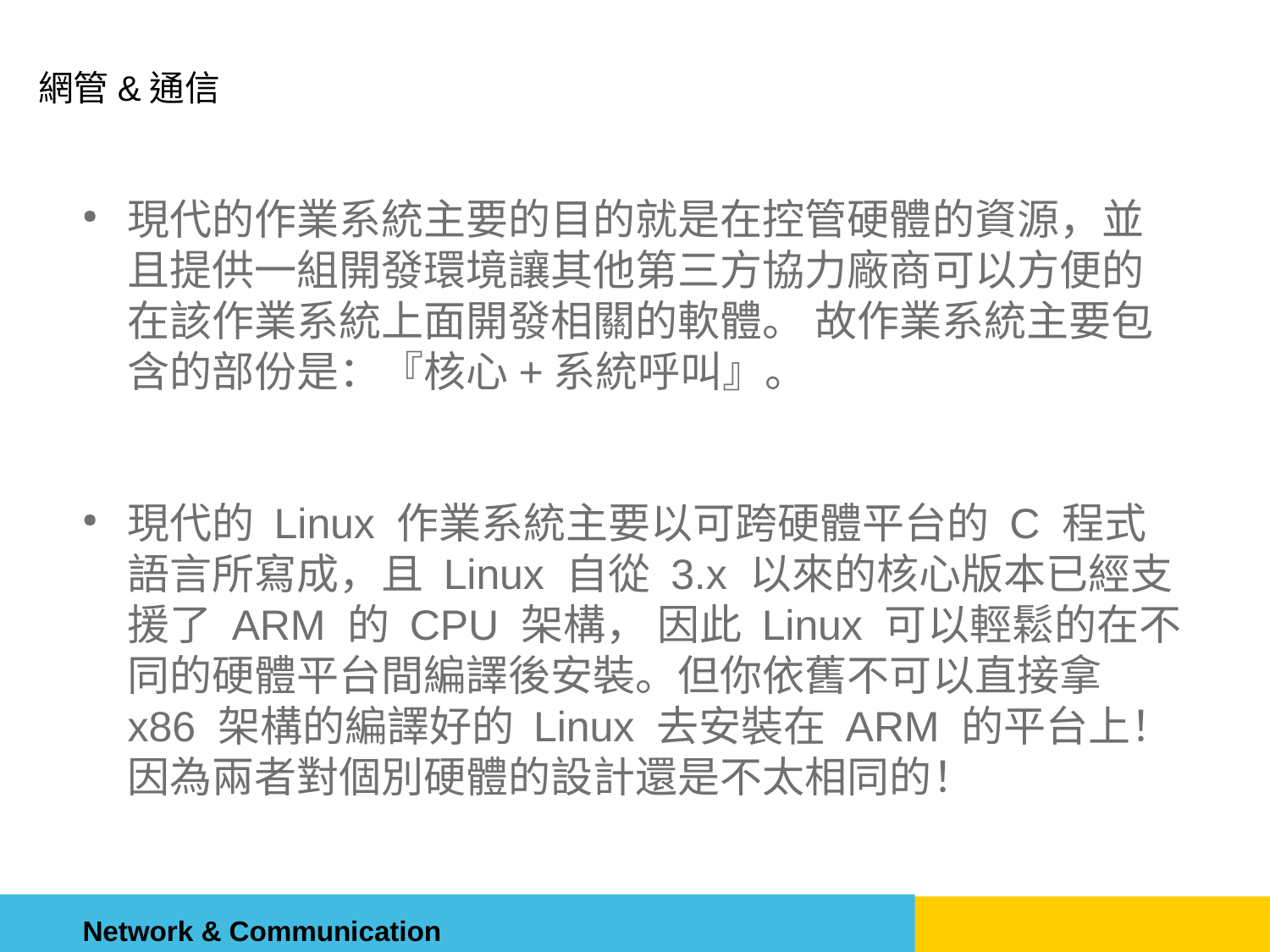

現代的作業系統主要的目的就是在控管硬體的資源，並且提供一組開發環境讓其他第三方協力廠商可以方便的在該作業系統上面開發相關的軟體。 故作業系統主要包含的部份是：『核心+系統呼叫』。

現代的 Linux 作業系統主要以可跨硬體平台的 C 程式語言所寫成，且 Linux 自從 3.x 以來的核心版本已經支援了 ARM 的 CPU 架構， 因此 Linux 可以輕鬆的在不同的硬體平台間編譯後安裝。但你依舊不可以直接拿 x86 架構的編譯好的 Linux 去安裝在 ARM 的平台上！ 因為兩者對個別硬體的設計還是不太相同的！